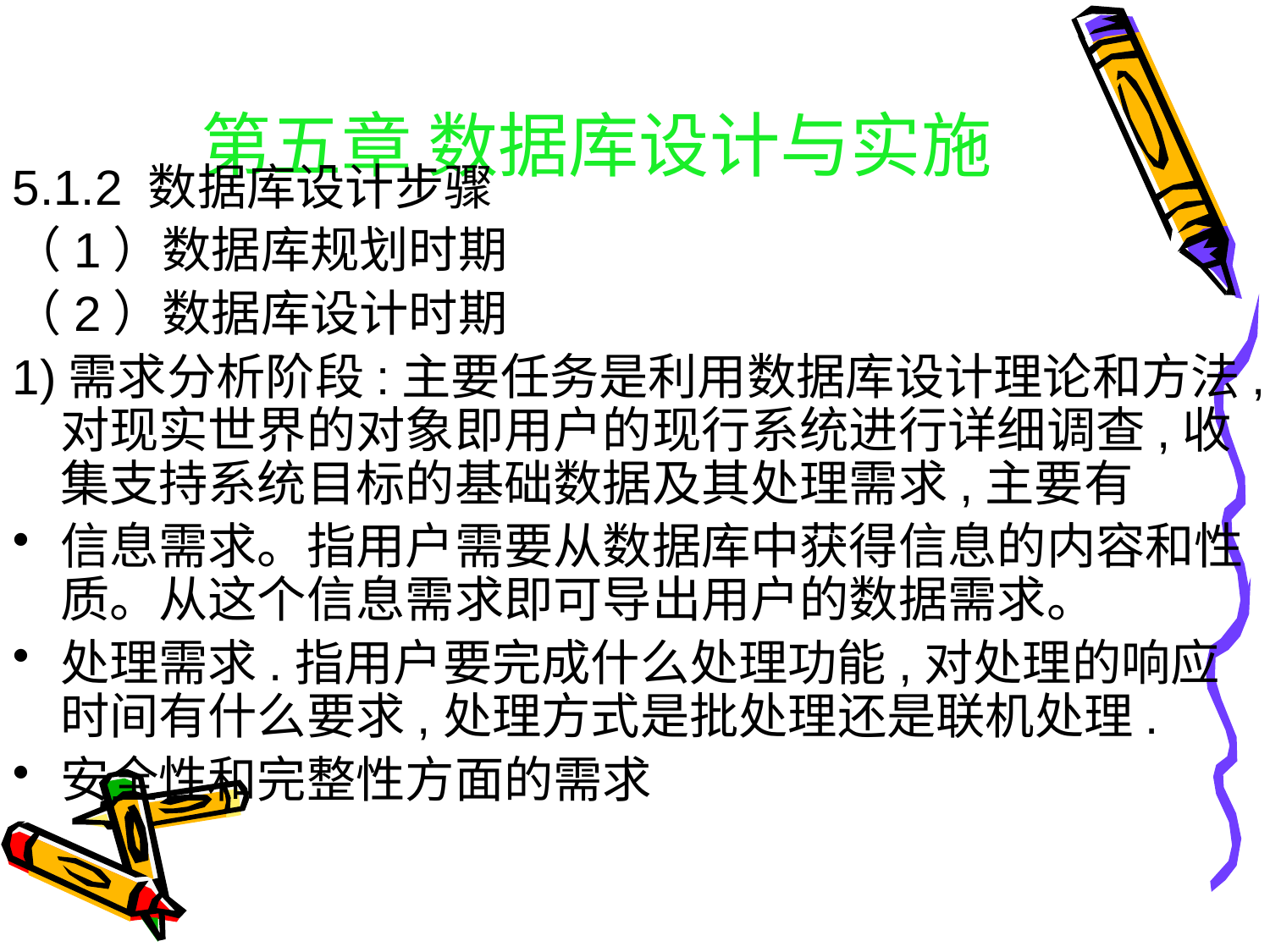

# 第五章 数据库设计与实施
5.1.2 数据库设计步骤
（1）数据库规划时期
（2）数据库设计时期
1)需求分析阶段:主要任务是利用数据库设计理论和方法,对现实世界的对象即用户的现行系统进行详细调查,收集支持系统目标的基础数据及其处理需求,主要有
信息需求。指用户需要从数据库中获得信息的内容和性质。从这个信息需求即可导出用户的数据需求。
处理需求.指用户要完成什么处理功能,对处理的响应时间有什么要求,处理方式是批处理还是联机处理.
安全性和完整性方面的需求